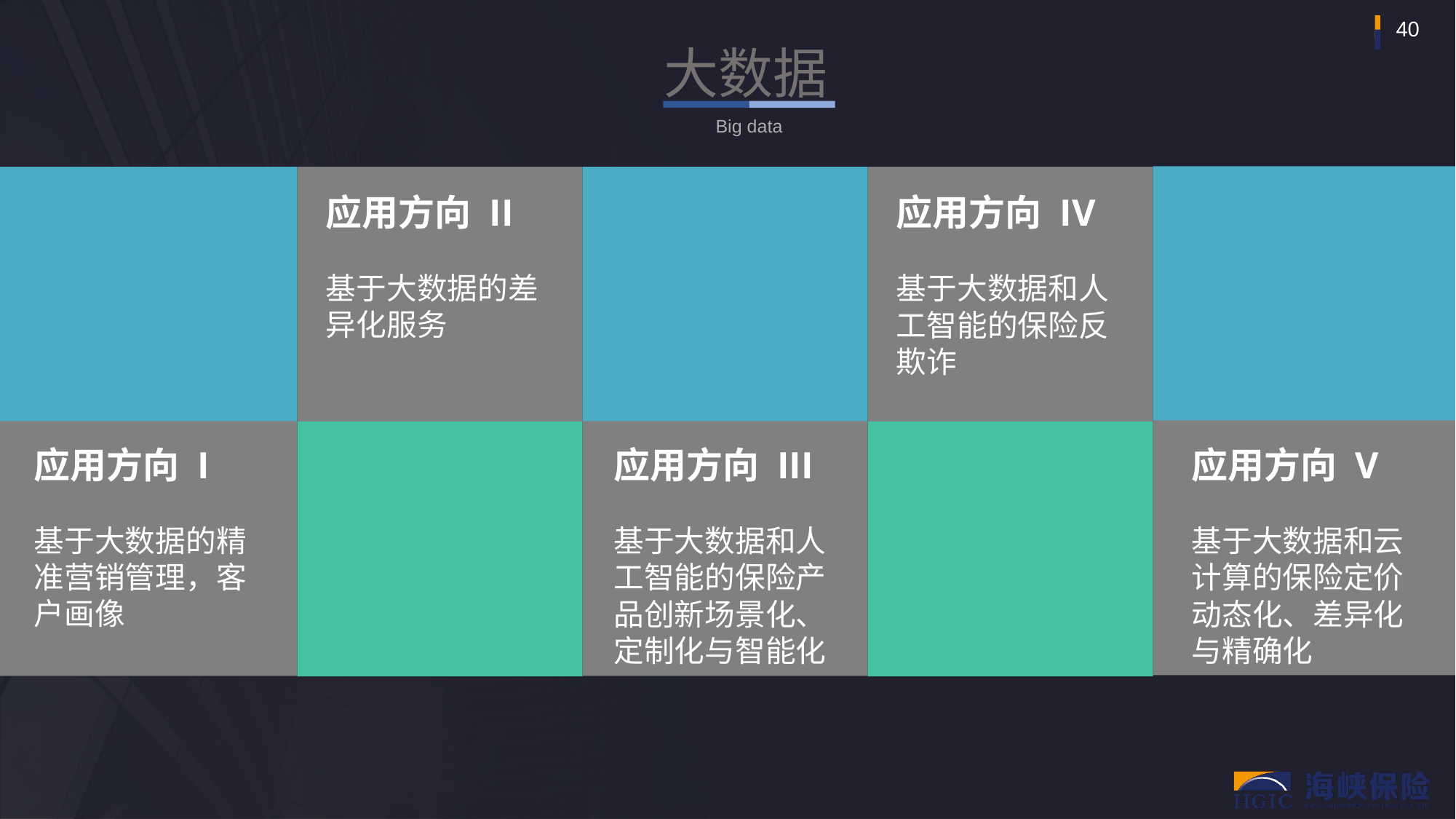

大数据

Big data

应用方向 II

基于大数据的差异化服务

应用方向 IV

基于大数据和人工智能的保险反欺诈

应用方向 I

基于大数据的精准营销管理，客户画像

应用方向 III

基于大数据和人工智能的保险产品创新场景化、定制化与智能化
应用方向 V

基于大数据和云计算的保险定价动态化、差异化与精确化